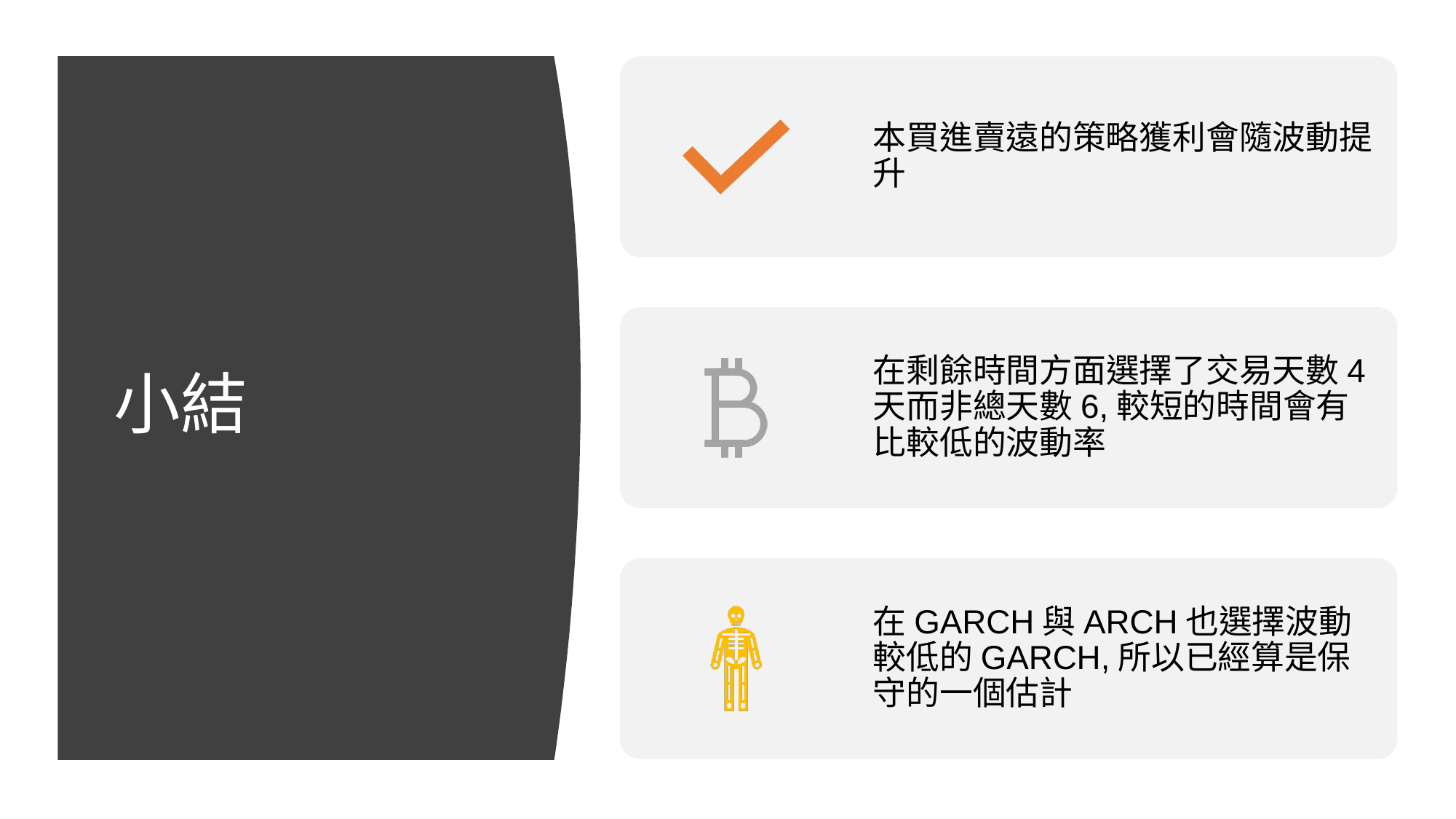

本買進賣遠的策略獲利會隨波動提升
在剩餘時間方面選擇了交易天數4天而非總天數6,較短的時間會有比較低的波動率
在GARCH與ARCH也選擇波動較低的GARCH,所以已經算是保守的一個估計

# 小結